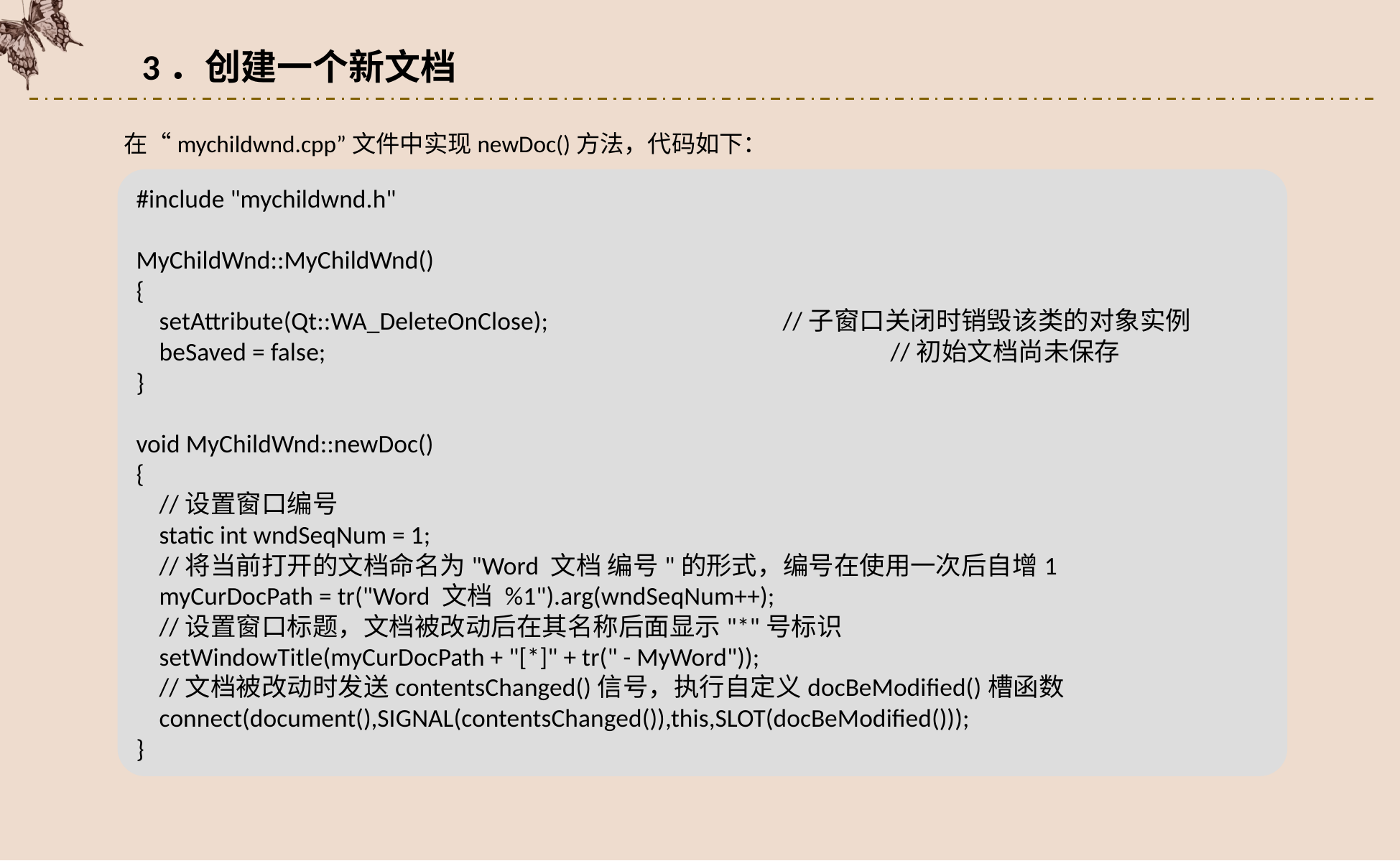

3．创建一个新文档
在“mychildwnd.cpp”文件中实现newDoc()方法，代码如下：
#include "mychildwnd.h"

MyChildWnd::MyChildWnd()
{
    setAttribute(Qt::WA_DeleteOnClose);			//子窗口关闭时销毁该类的对象实例
    beSaved = false;						//初始文档尚未保存
}

void MyChildWnd::newDoc()
{
    //设置窗口编号
    static int wndSeqNum = 1;
    //将当前打开的文档命名为"Word 文档 编号"的形式，编号在使用一次后自增1
    myCurDocPath = tr("Word 文档 %1").arg(wndSeqNum++);
    //设置窗口标题，文档被改动后在其名称后面显示"*"号标识
    setWindowTitle(myCurDocPath + "[*]" + tr(" - MyWord"));
    //文档被改动时发送contentsChanged()信号，执行自定义docBeModified()槽函数
    connect(document(),SIGNAL(contentsChanged()),this,SLOT(docBeModified()));
}